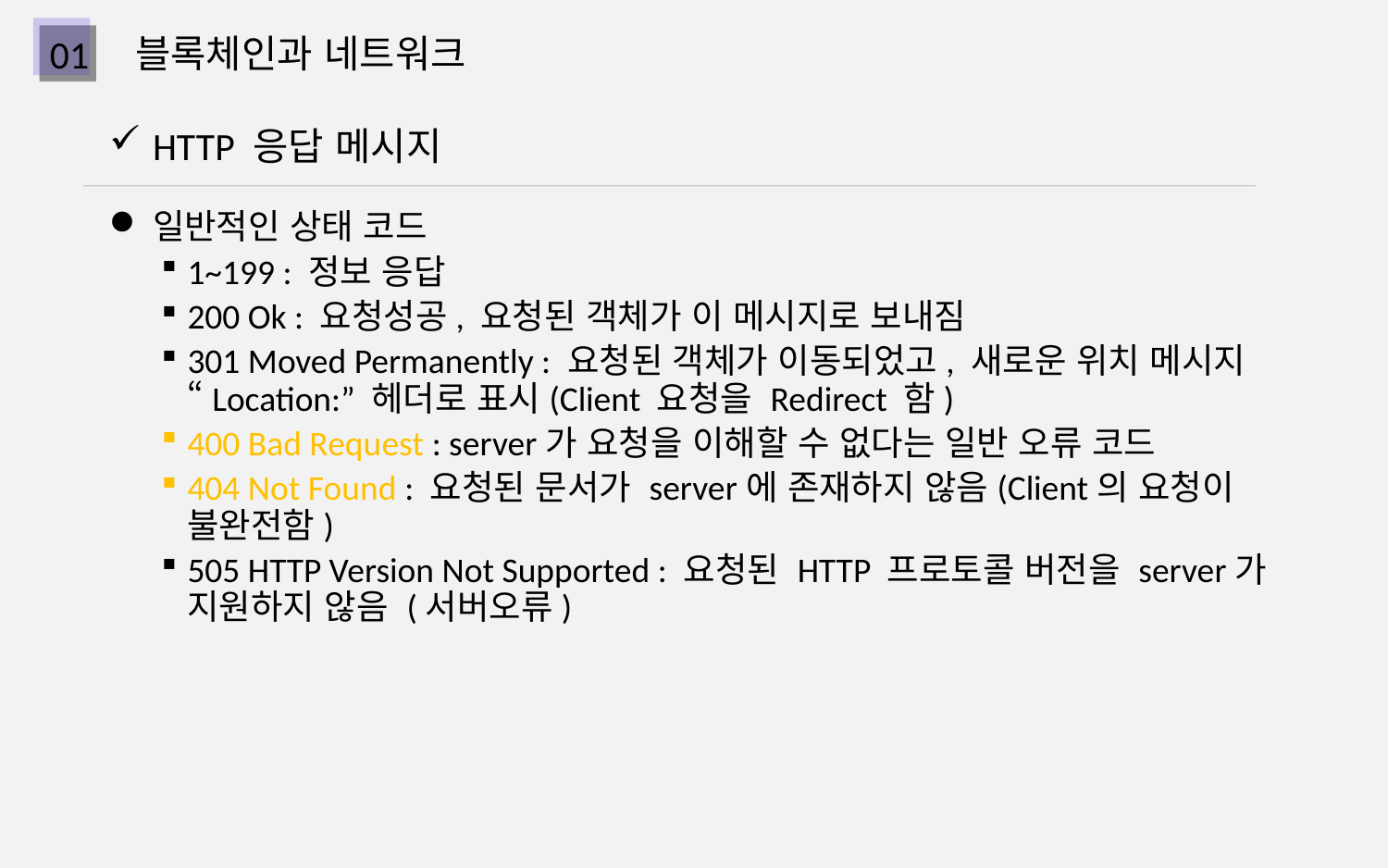

블록체인과 네트워크
01
HTTP 응답 메시지
일반적인 상태 코드
1~199 : 정보 응답
200 Ok : 요청성공, 요청된 객체가 이 메시지로 보내짐
301 Moved Permanently : 요청된 객체가 이동되었고, 새로운 위치 메시지“Location:” 헤더로 표시(Client 요청을 Redirect 함)
400 Bad Request : server가 요청을 이해할 수 없다는 일반 오류 코드
404 Not Found : 요청된 문서가 server에 존재하지 않음(Client의 요청이 불완전함)
505 HTTP Version Not Supported : 요청된 HTTP 프로토콜 버전을 server가 지원하지 않음 (서버오류)